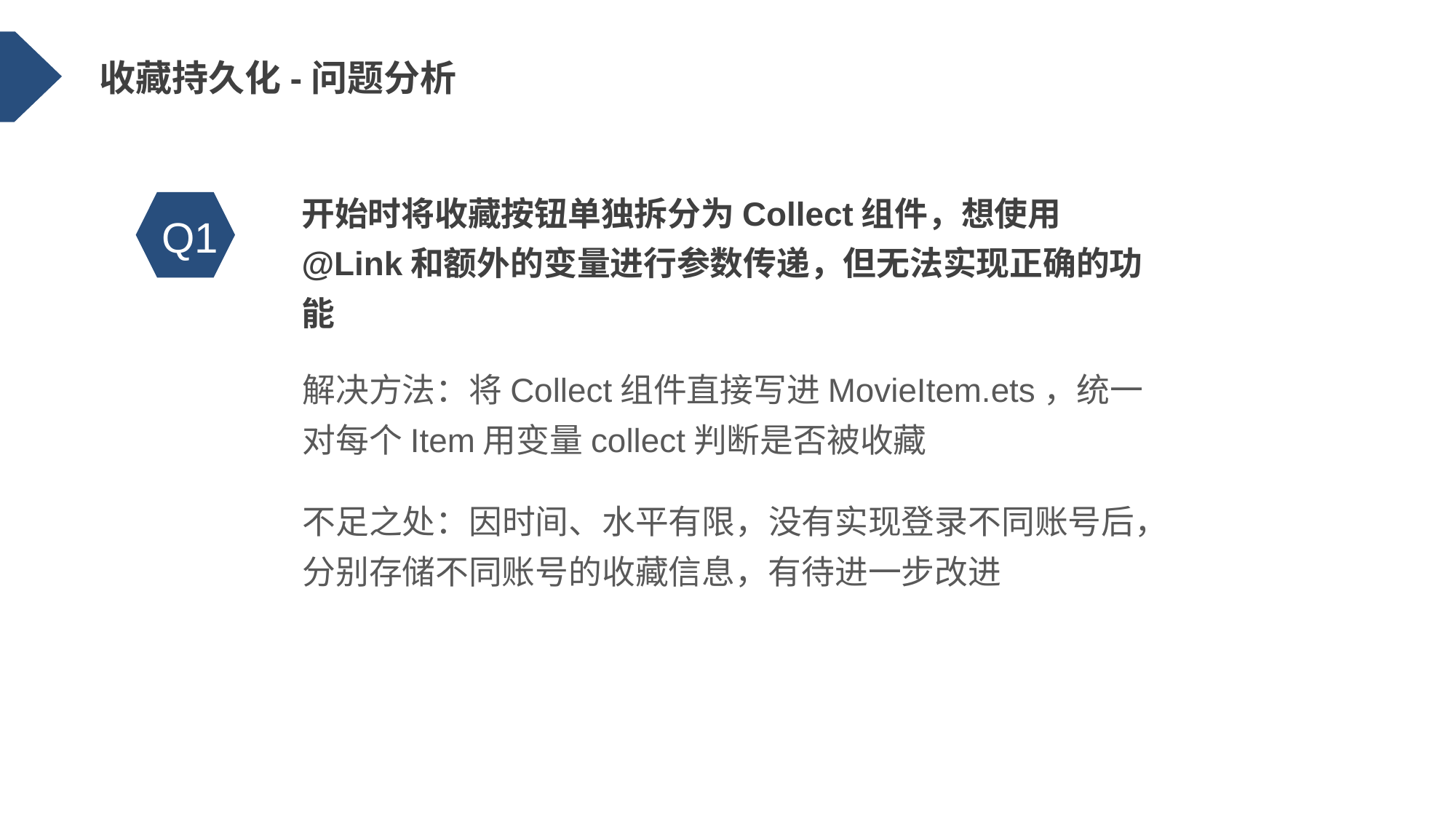

收藏持久化-问题分析
开始时将收藏按钮单独拆分为Collect组件，想使用@Link和额外的变量进行参数传递，但无法实现正确的功能

Q1
解决方法：将Collect组件直接写进MovieItem.ets，统一对每个Item用变量collect判断是否被收藏
不足之处：因时间、水平有限，没有实现登录不同账号后，分别存储不同账号的收藏信息，有待进一步改进